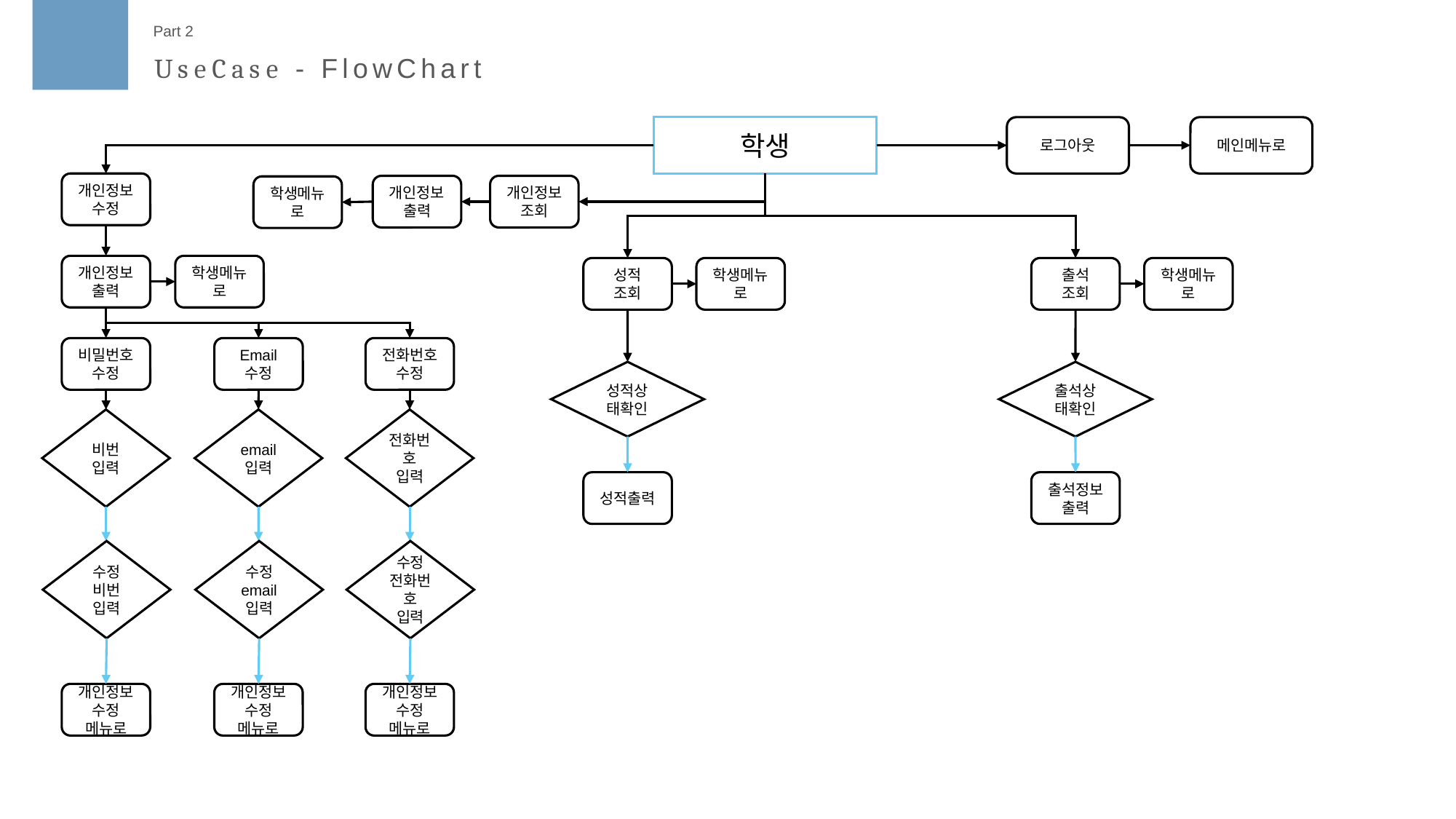

Part 2
UseCase - FlowChart
학생
로그아웃
메인메뉴로
개인정보수정
개인정보
출력
개인정보조회
학생메뉴로
개인정보출력
학생메뉴로
성적
조회
학생메뉴로
출석
조회
학생메뉴로
전화번호수정
Email
수정
비밀번호수정
성적상태확인
출석상태확인
전화번호
입력
비번
입력
email
입력
성적출력
출석정보출력
수정
전화번호
입력
수정
비번
입력
수정
email
입력
개인정보수정
메뉴로
개인정보수정
메뉴로
개인정보수정
메뉴로